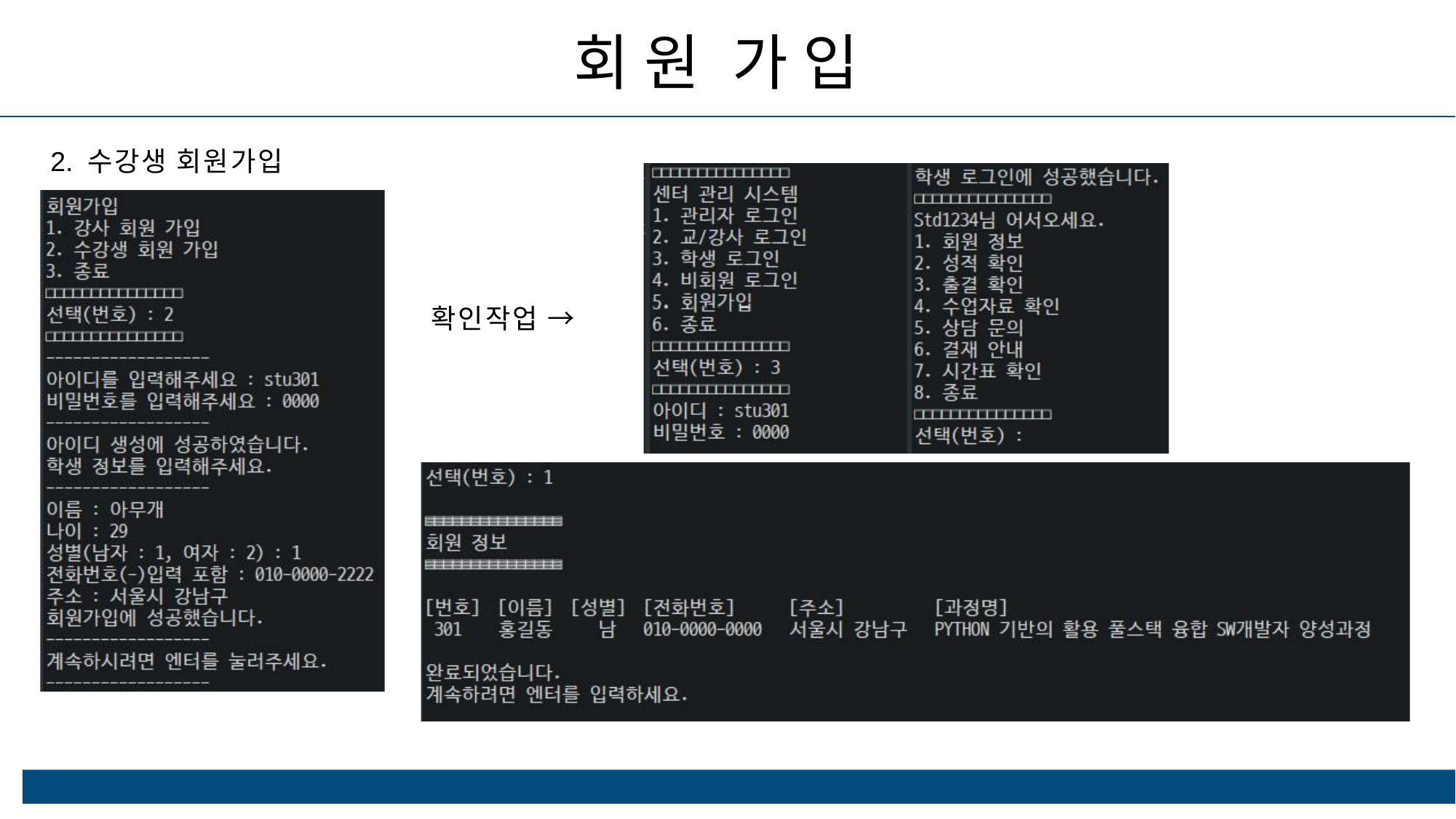

# 회원 가입

2. 수강생 회원가입

확인작업 →

ⓒSaebyeol Yu. Saebyeol’s PowerPoint